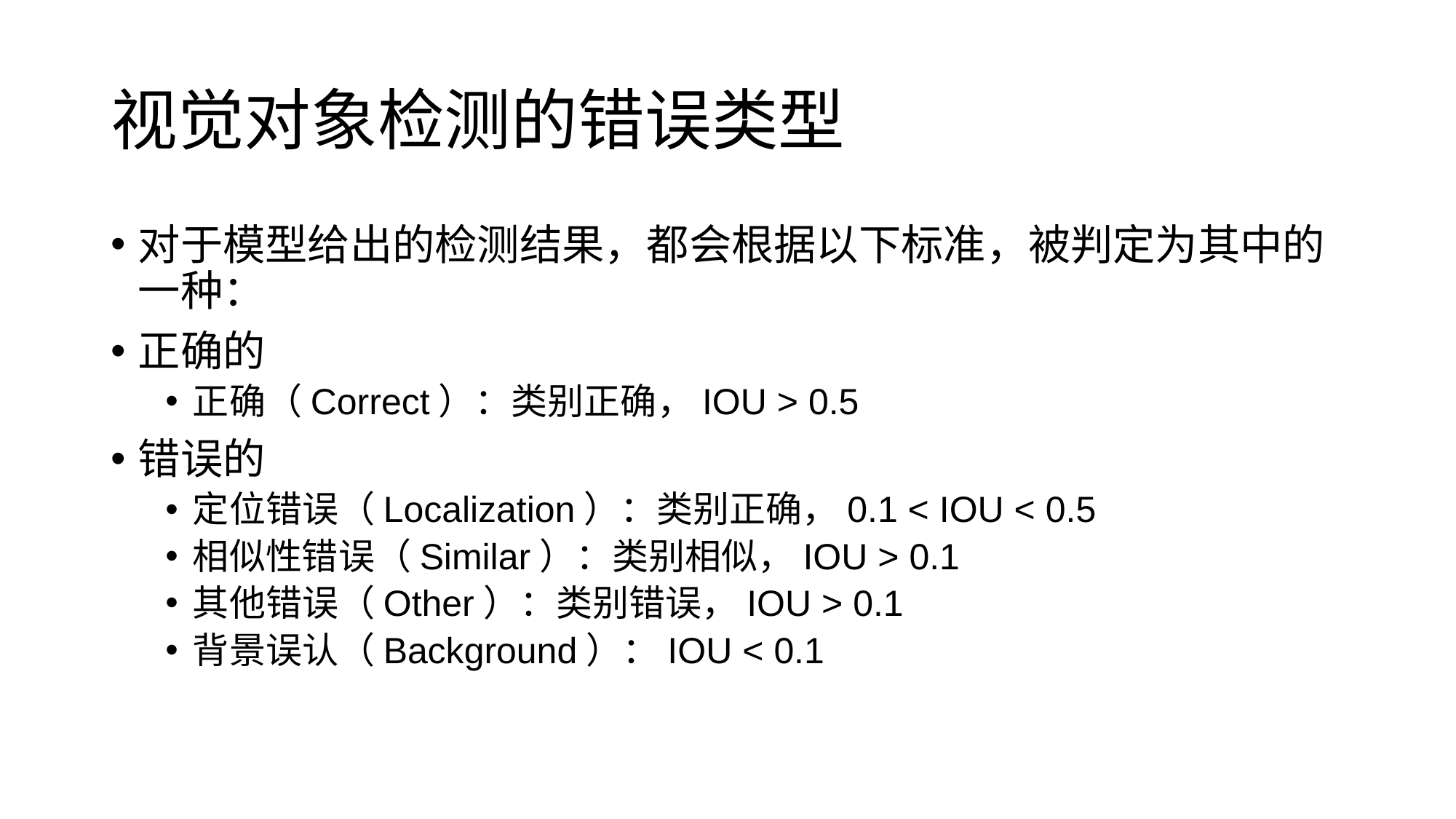

# 视觉对象检测的错误类型
对于模型给出的检测结果，都会根据以下标准，被判定为其中的一种：
正确的
正确（Correct）：类别正确，IOU > 0.5
错误的
定位错误（Localization）：类别正确，0.1 < IOU < 0.5
相似性错误（Similar）：类别相似，IOU > 0.1
其他错误（Other）：类别错误，IOU > 0.1
背景误认（Background）：IOU < 0.1